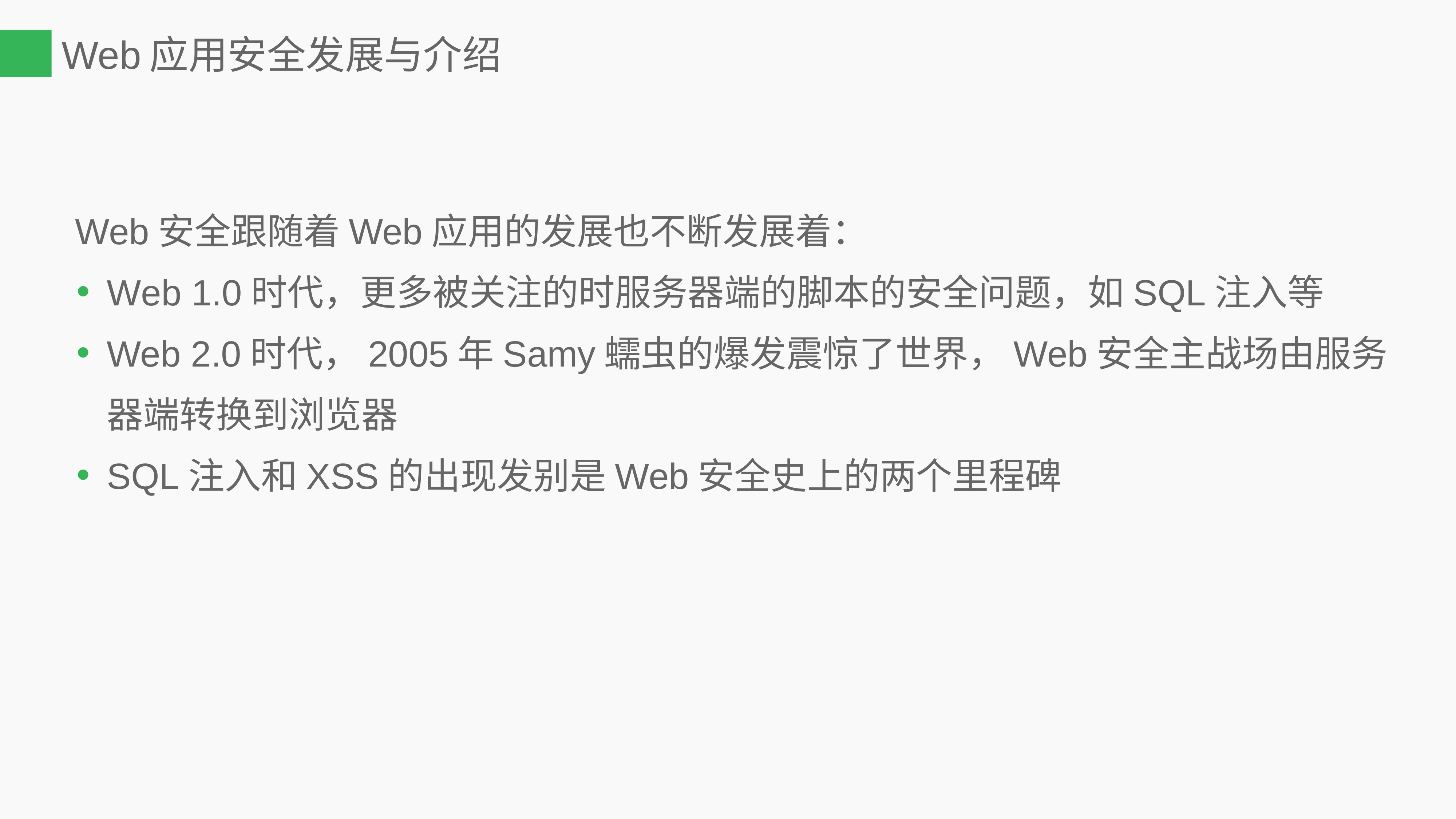

# Web应用安全发展与介绍
 Web安全跟随着Web应用的发展也不断发展着：
Web 1.0时代，更多被关注的时服务器端的脚本的安全问题，如SQL注入等
Web 2.0时代，2005年Samy蠕虫的爆发震惊了世界，Web安全主战场由服务器端转换到浏览器
SQL注入和XSS的出现发别是Web安全史上的两个里程碑